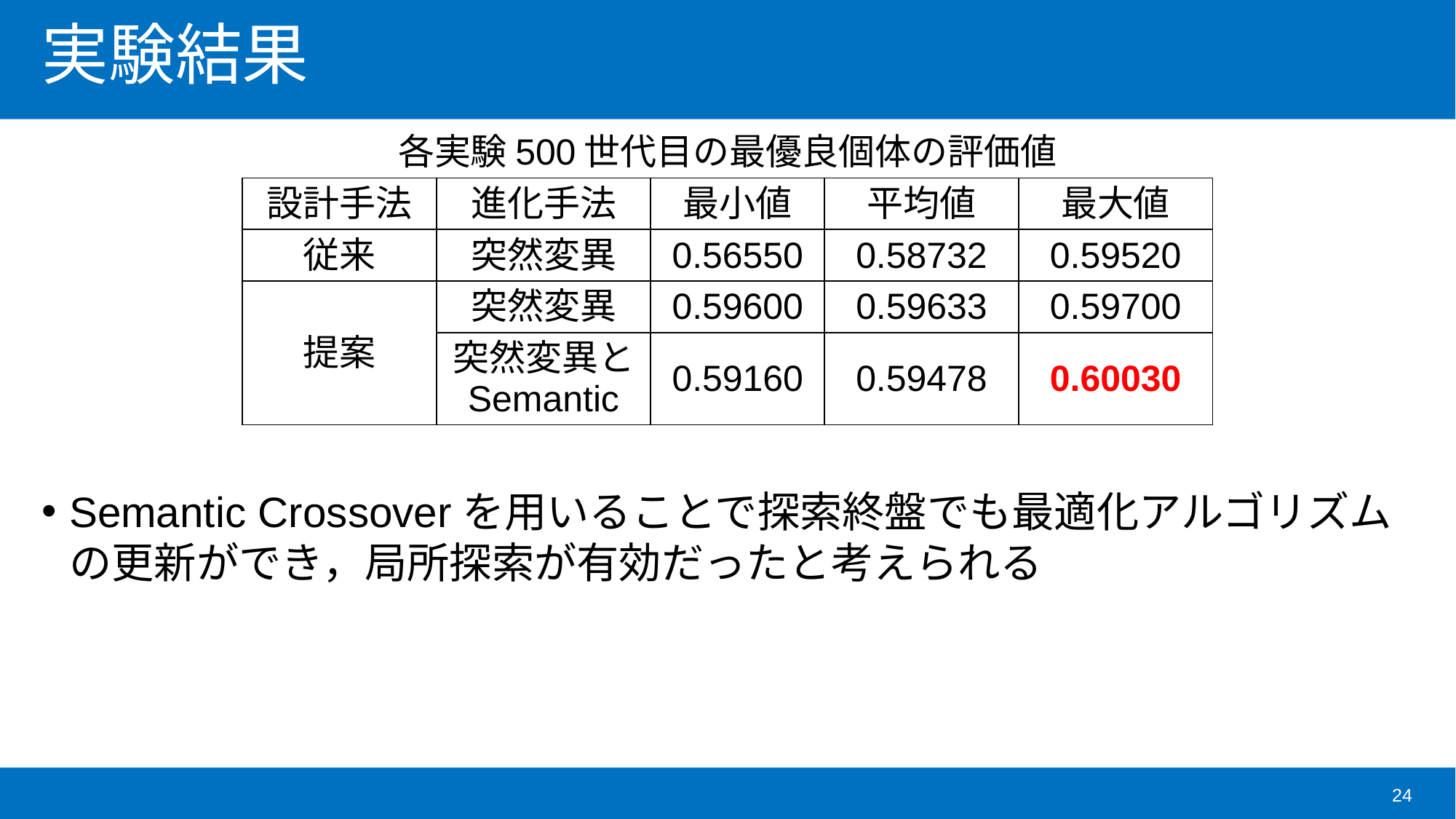

# 実験結果

Semantic Crossoverを用いることで探索終盤でも最適化アルゴリズムの更新ができ，局所探索が有効だったと考えられる
| 各実験500世代目の最優良個体の評価値 |  |  |  |  |
| --- | --- | --- | --- | --- |
| 設計手法 | 進化手法 | 最小値 | 平均値 | 最大値 |
| 従来 | 突然変異 | 0.56550 | 0.58732 | 0.59520 |
| 提案 | 突然変異 | 0.59600 | 0.59633 | 0.59700 |
|  | 突然変異と Semantic | 0.59160 | 0.59478 | 0.60030 |
24